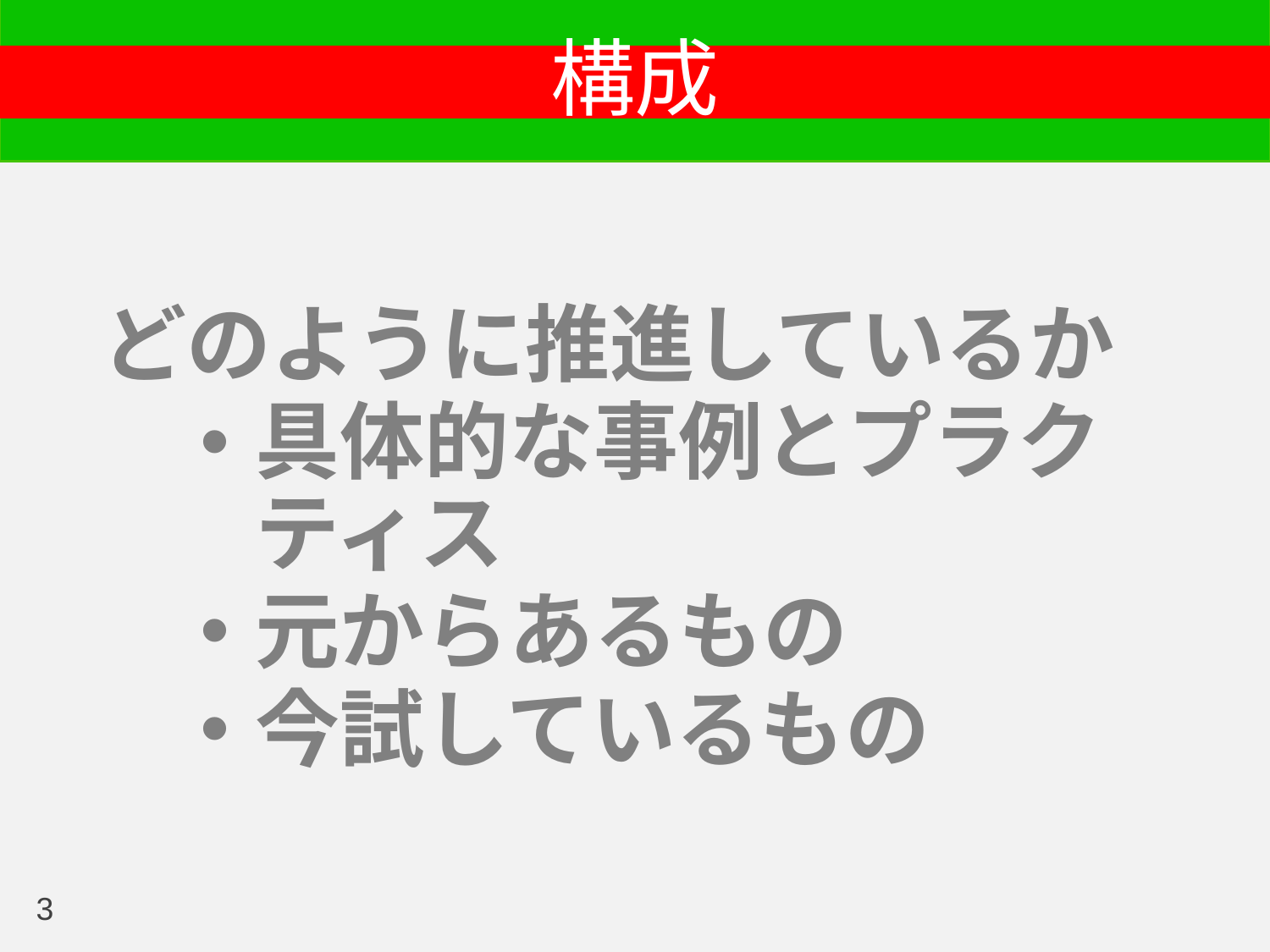

# 構成
どのように推進しているか
具体的な事例とプラクティス
元からあるもの
今試しているもの
3